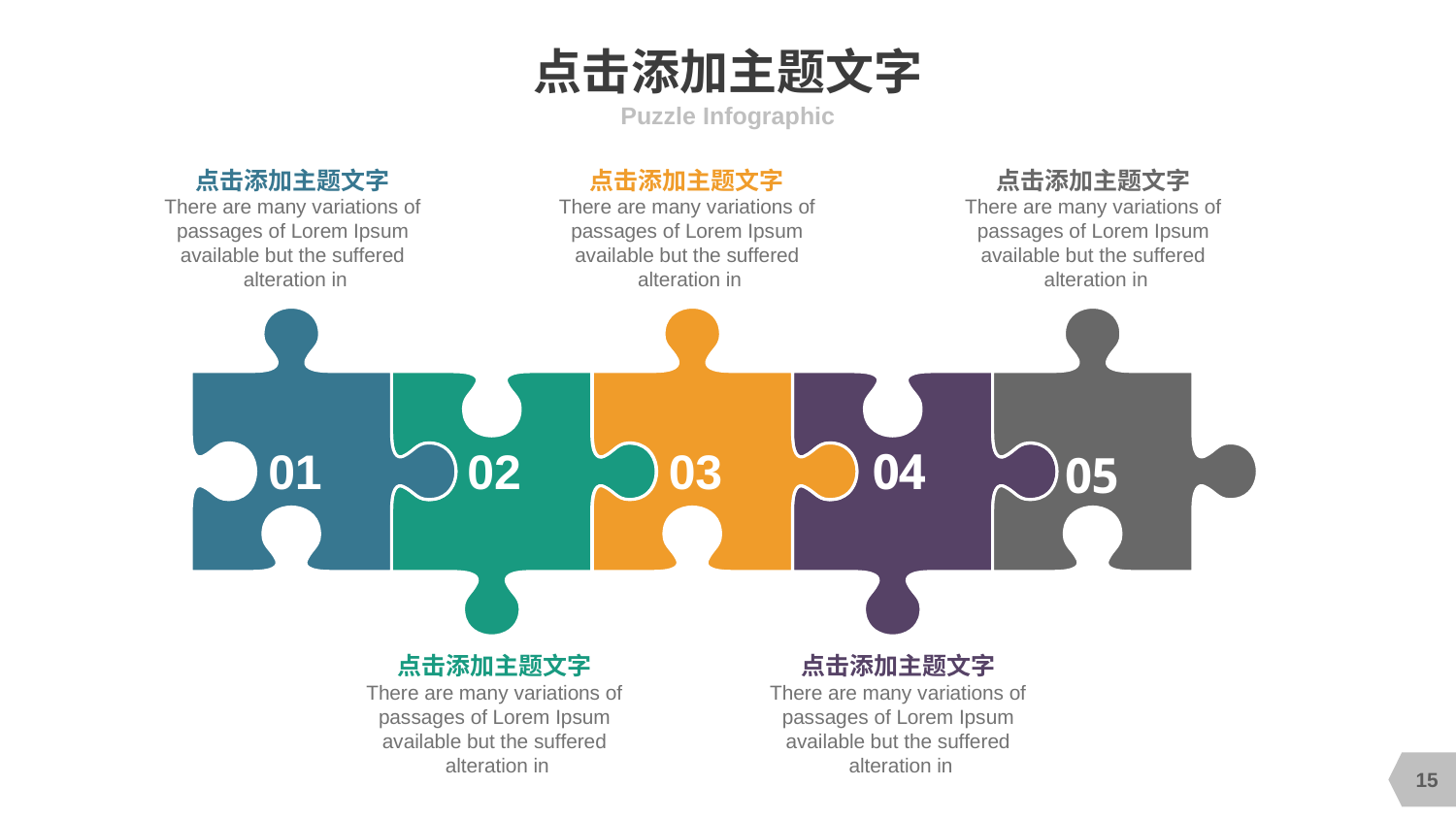

# 点击添加主题文字
Puzzle Infographic
点击添加主题文字
There are many variations of passages of Lorem Ipsum available but the suffered
 alteration in
点击添加主题文字
There are many variations of passages of Lorem Ipsum available but the suffered
 alteration in
点击添加主题文字
There are many variations of passages of Lorem Ipsum available but the suffered
 alteration in

01
02
03
04
05
点击添加主题文字
There are many variations of passages of Lorem Ipsum available but the suffered
 alteration in
点击添加主题文字
There are many variations of passages of Lorem Ipsum available but the suffered
 alteration in
15